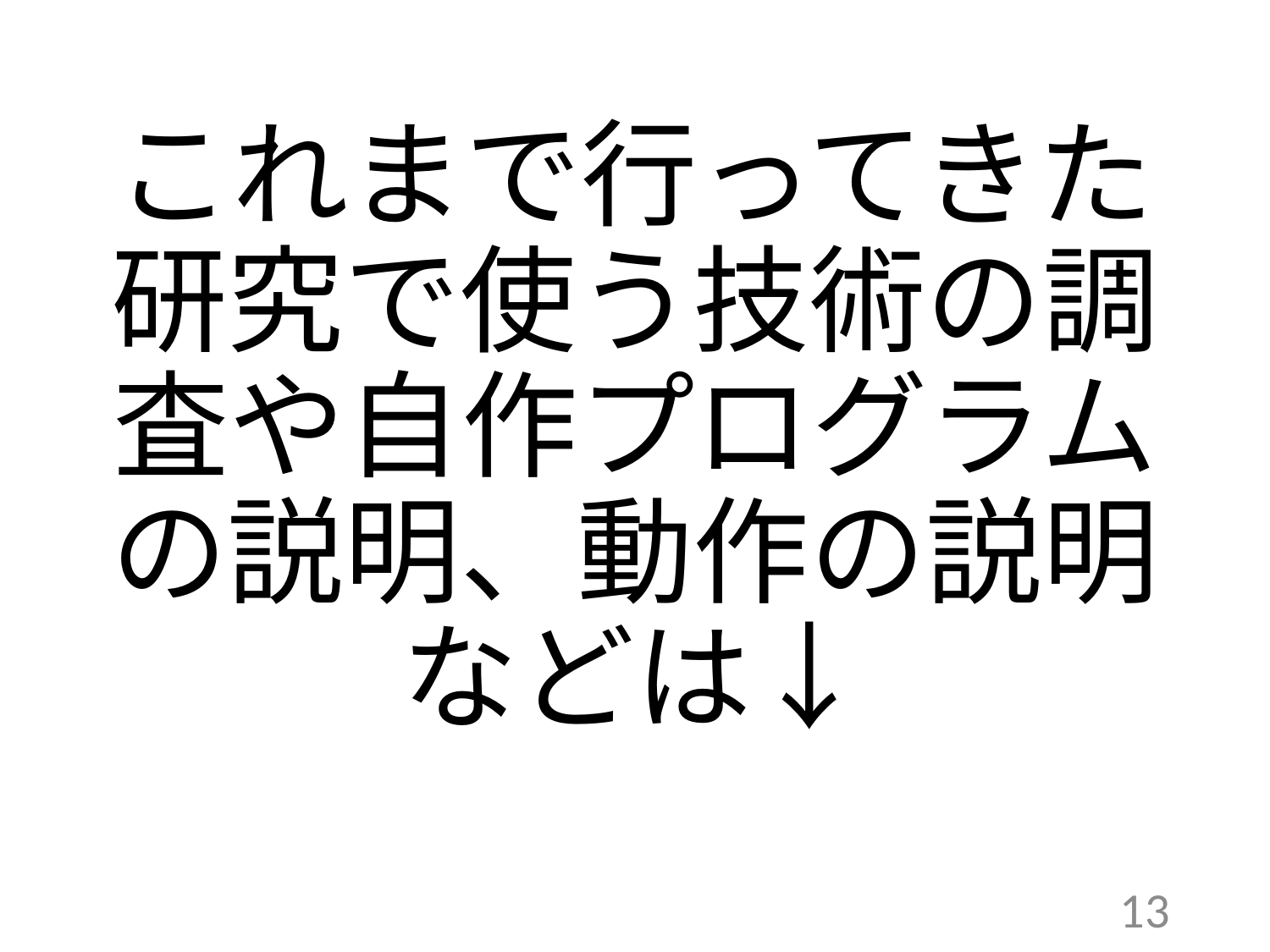

# これまで行ってきた 研究で使う技術の調査や自作プログラムの説明、動作の説明などは↓
13